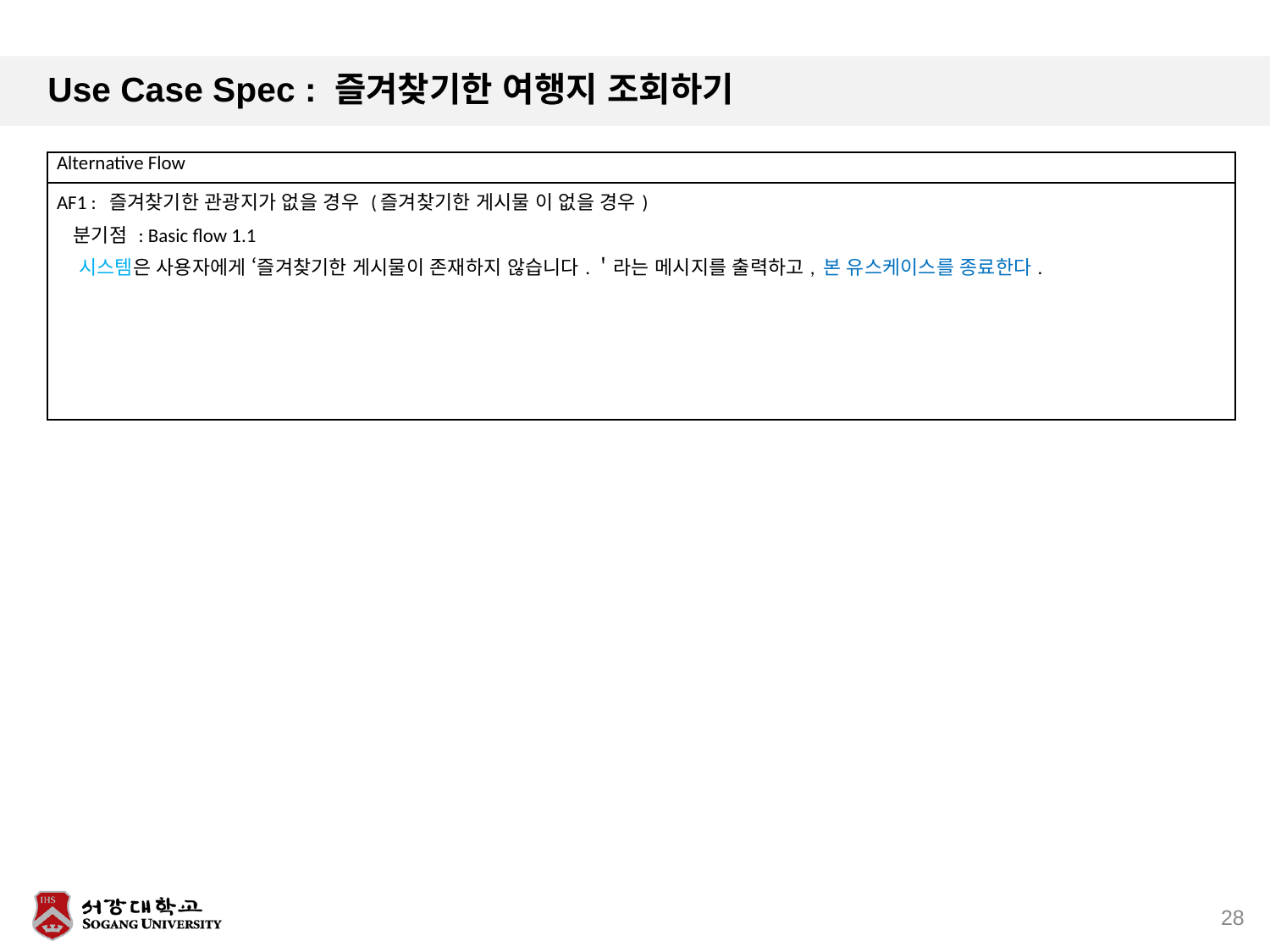

# Use Case Spec : 즐겨찾기한 여행지 조회하기
| Alternative Flow |
| --- |
| AF1 : 즐겨찾기한 관광지가 없을 경우 (즐겨찾기한 게시물 이 없을 경우) 분기점 : Basic flow 1.1 시스템은 사용자에게 ‘즐겨찾기한 게시물이 존재하지 않습니다.＇라는 메시지를 출력하고, 본 유스케이스를 종료한다. |
28